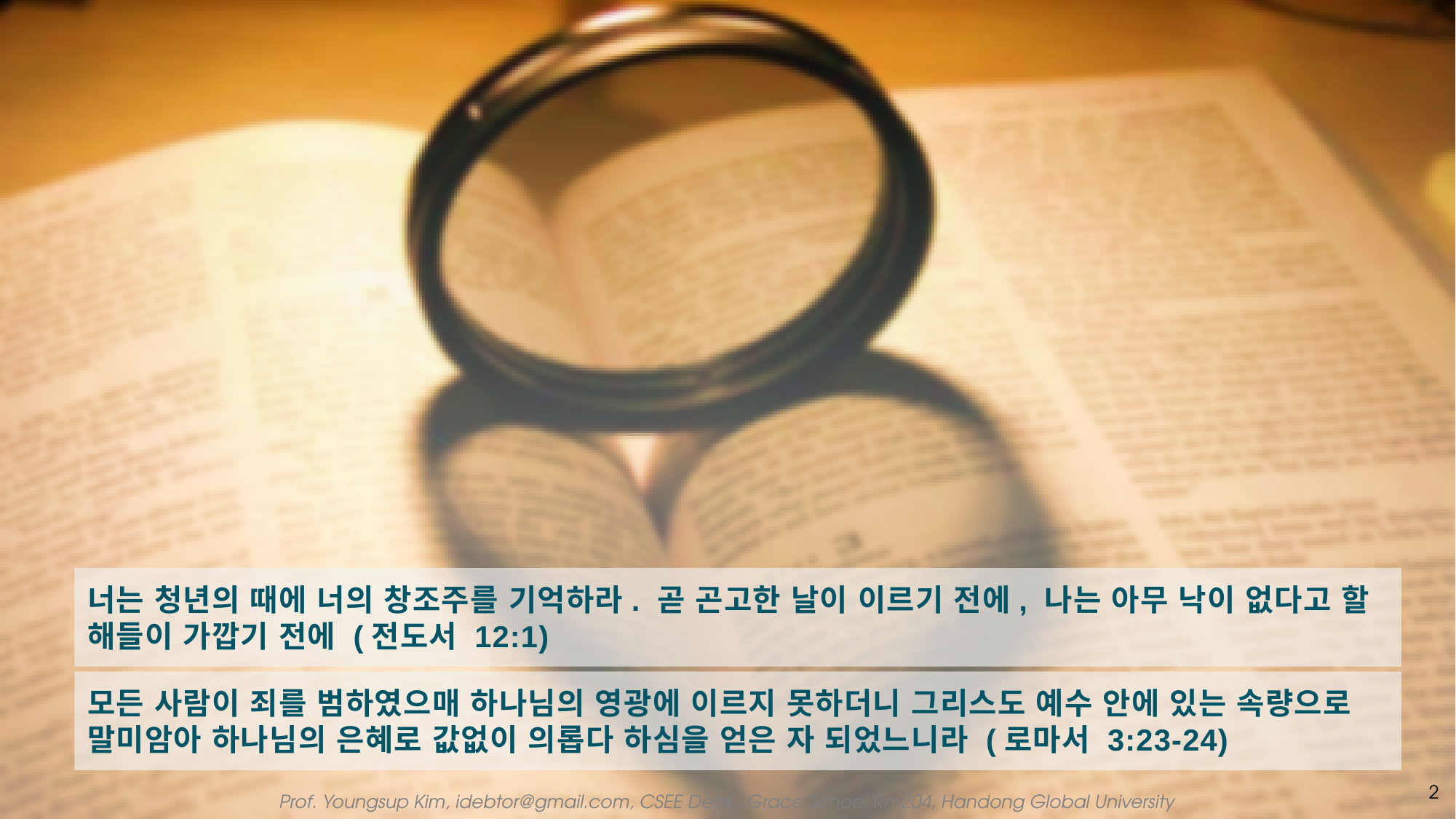

너는 청년의 때에 너의 창조주를 기억하라. 곧 곤고한 날이 이르기 전에, 나는 아무 낙이 없다고 할 해들이 가깝기 전에 (전도서 12:1)
모든 사람이 죄를 범하였으매 하나님의 영광에 이르지 못하더니 그리스도 예수 안에 있는 속량으로 말미암아 하나님의 은혜로 값없이 의롭다 하심을 얻은 자 되었느니라 (로마서 3:23-24)
2